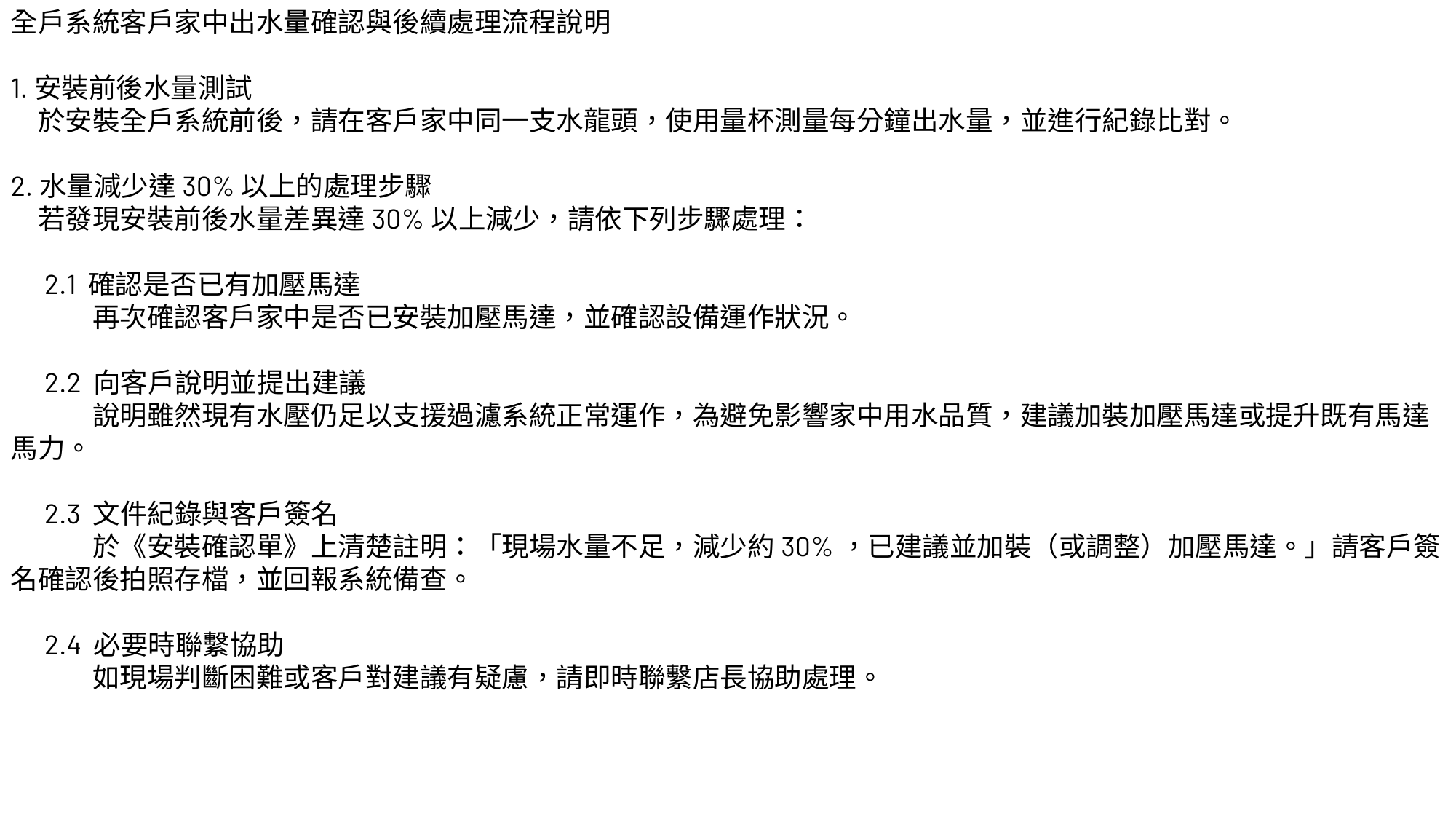

全戶系統客戶家中出水量確認與後續處理流程說明

1.安裝前後水量測試
　於安裝全戶系統前後，請在客戶家中同一支水龍頭，使用量杯測量每分鐘出水量，並進行紀錄比對。

2.水量減少達30%以上的處理步驟
　若發現安裝前後水量差異達30%以上減少，請依下列步驟處理：

　2.1 確認是否已有加壓馬達
　　　再次確認客戶家中是否已安裝加壓馬達，並確認設備運作狀況。

　2.2 向客戶說明並提出建議
　　　說明雖然現有水壓仍足以支援過濾系統正常運作，為避免影響家中用水品質，建議加裝加壓馬達或提升既有馬達馬力。

　2.3 文件紀錄與客戶簽名
　　　於《安裝確認單》上清楚註明：「現場水量不足，減少約30%，已建議並加裝（或調整）加壓馬達。」請客戶簽名確認後拍照存檔，並回報系統備查。

　2.4 必要時聯繫協助
　　　如現場判斷困難或客戶對建議有疑慮，請即時聯繫店長協助處理。